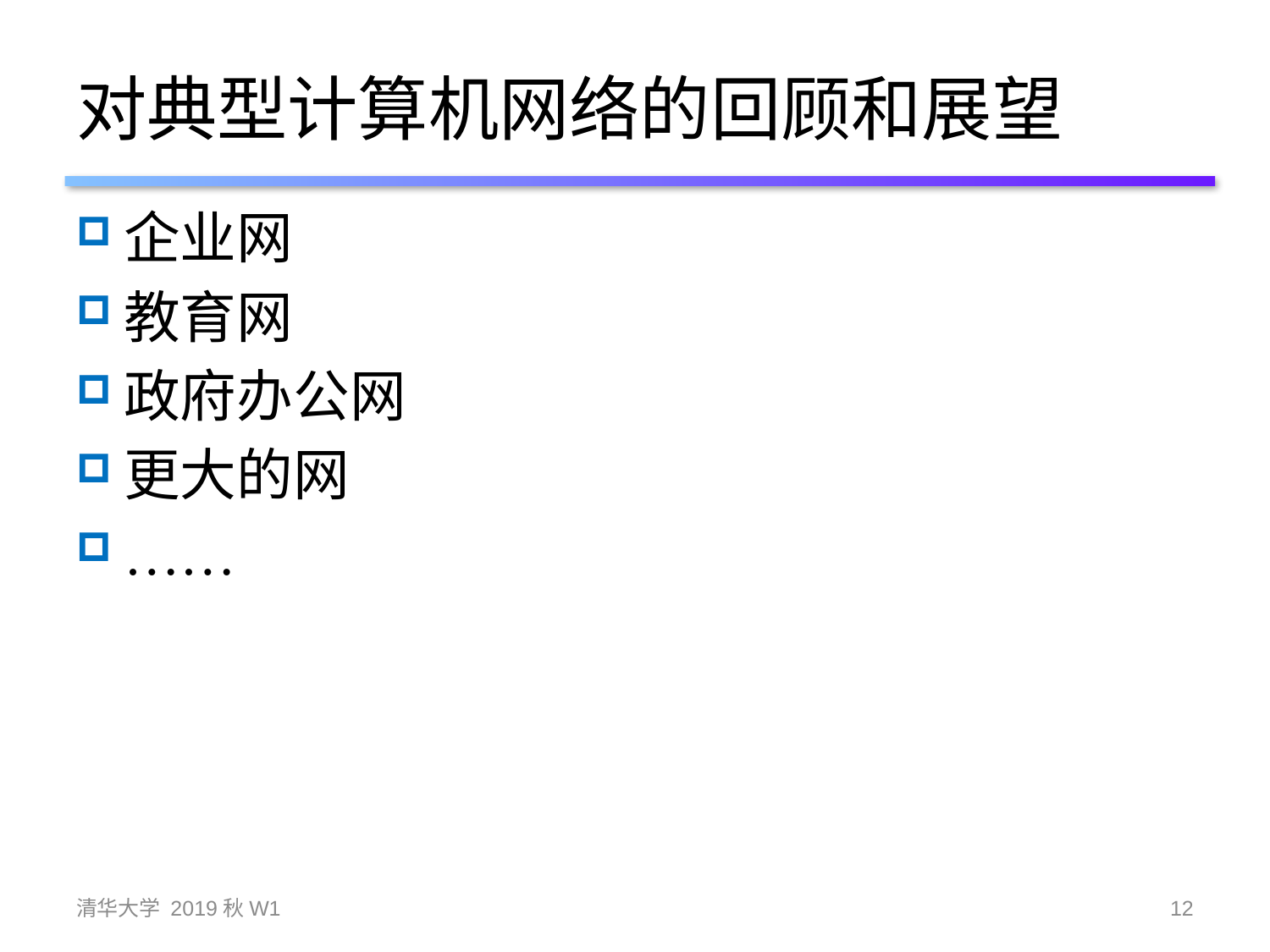

# 对典型计算机网络的回顾和展望
企业网
教育网
政府办公网
更大的网
……
清华大学 2019秋W1
12